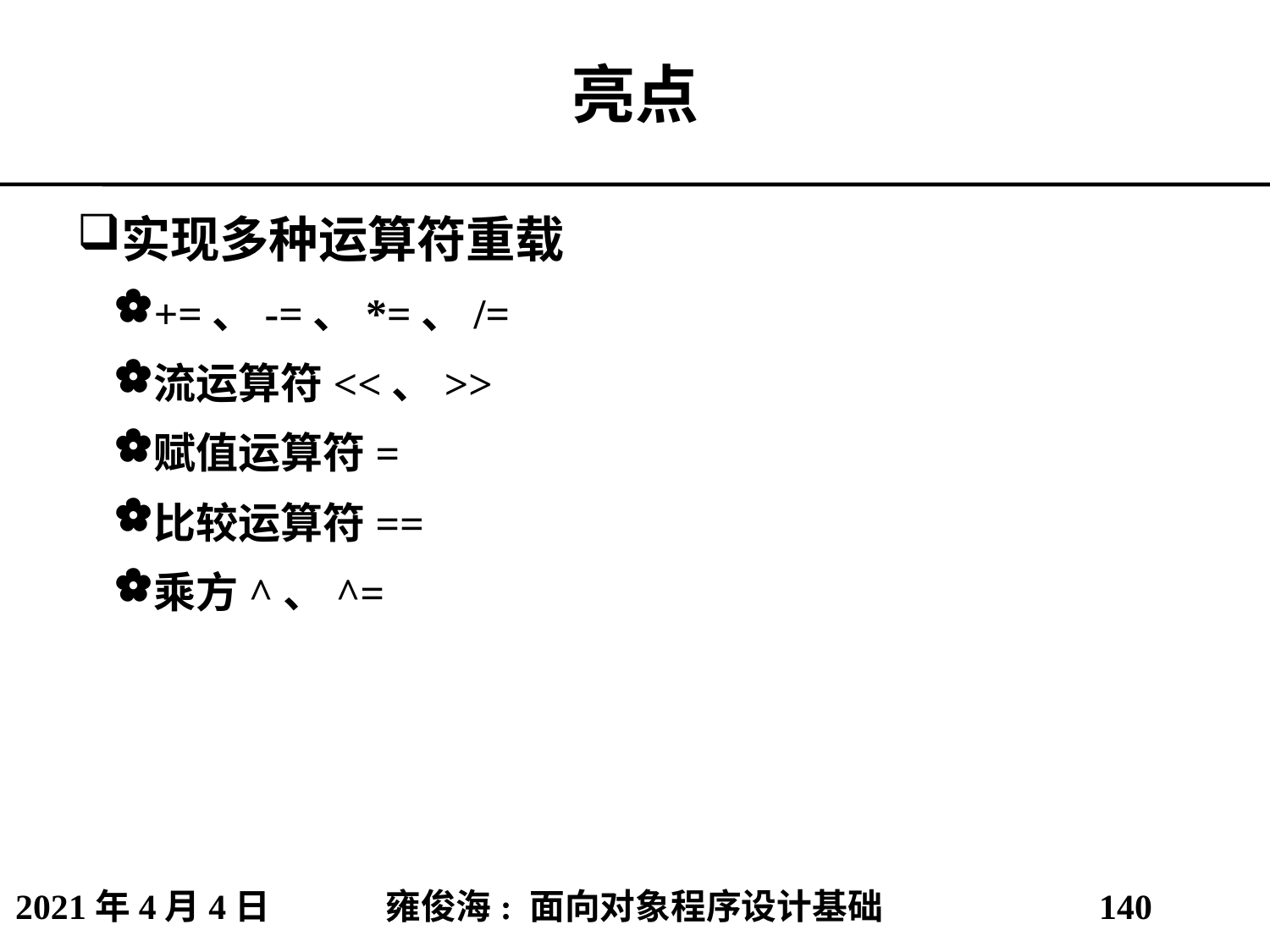

# 亮点

实现多种运算符重载
+=、-=、*=、/=
流运算符<<、>>
赋值运算符=
比较运算符==
乘方^、^=

2021年4月4日
雍俊海: 面向对象程序设计基础
140